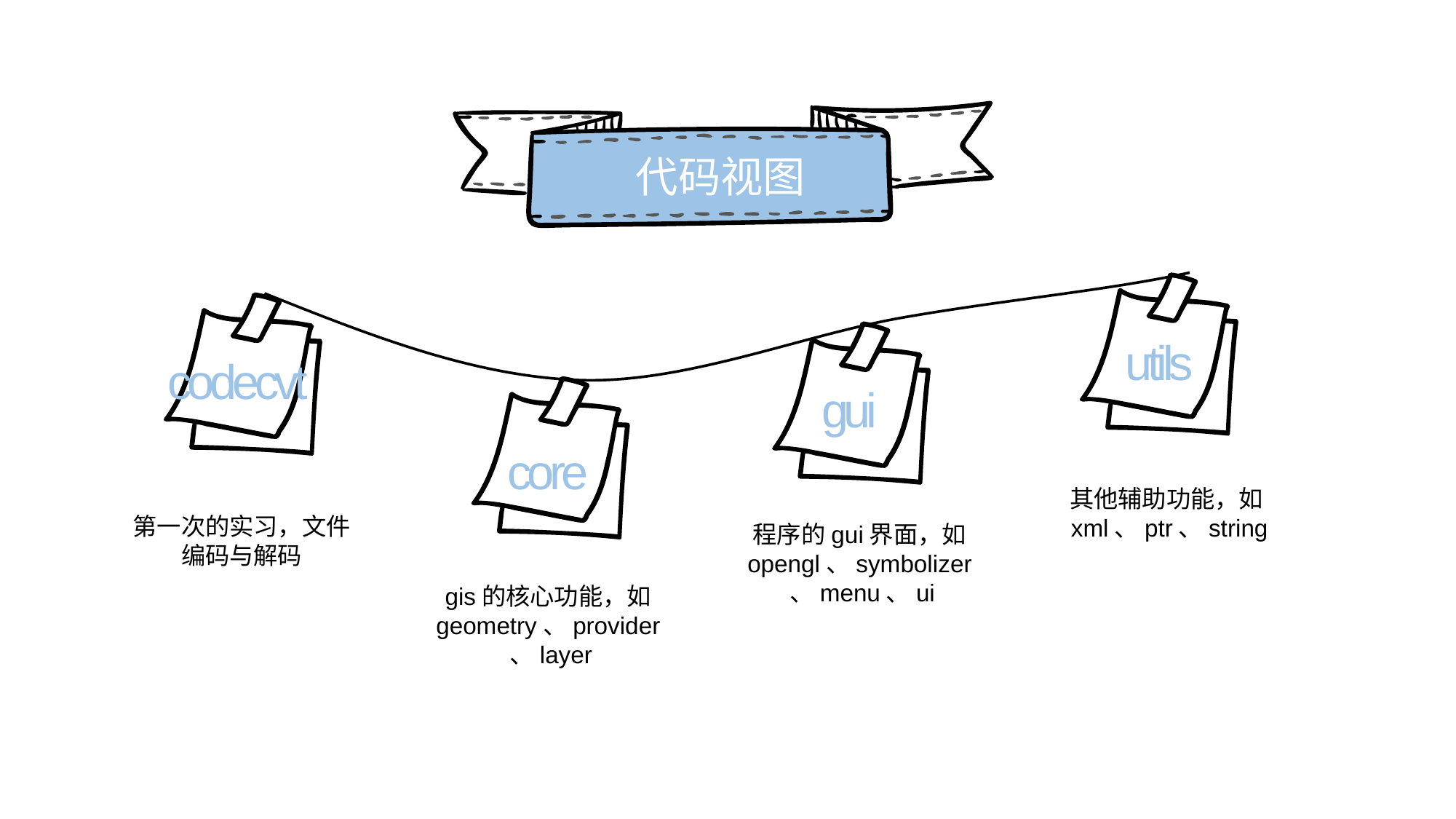

代码视图

utils
codecvt
gui

core
其他辅助功能，如xml、ptr、string
第一次的实习，文件编码与解码
程序的gui界面，如opengl、symbolizer、menu、ui
gis的核心功能，如geometry、provider、layer